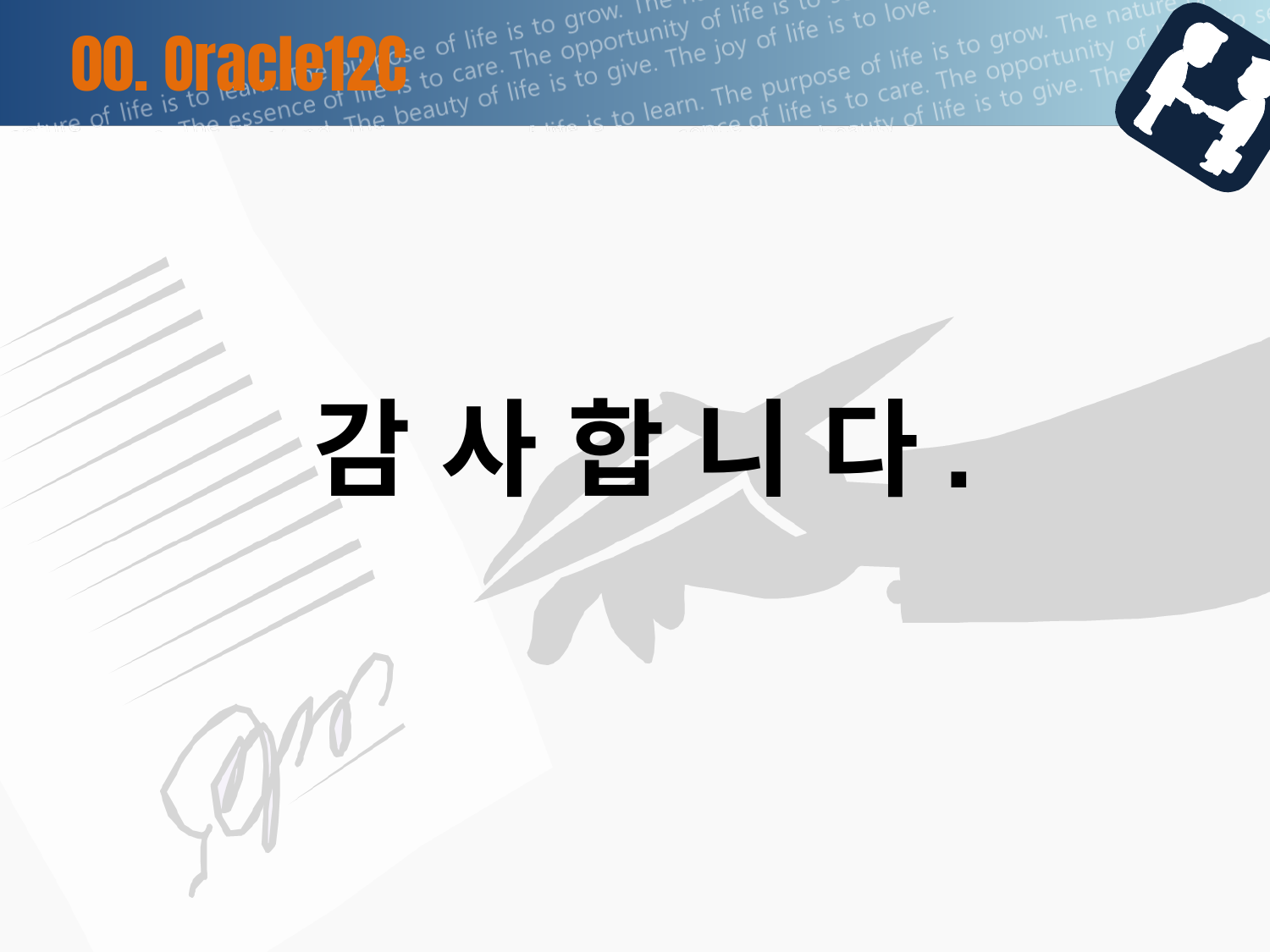

00. Oracle12C
감 사 합 니 다.